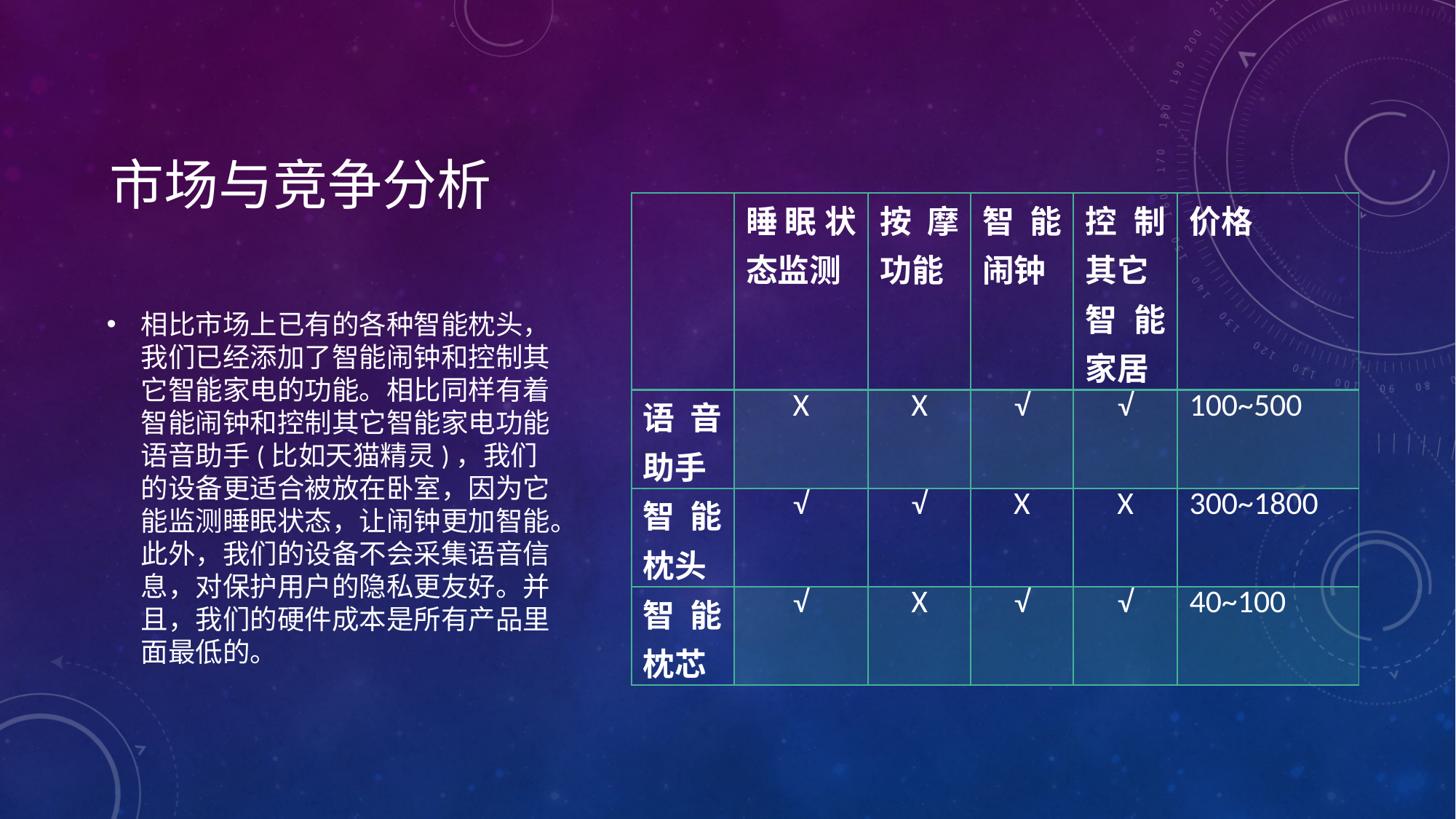

# 市场与竞争分析
|  | 睡眠状态监测 | 按摩功能 | 智能闹钟 | 控制其它 智能家居 | 价格 |
| --- | --- | --- | --- | --- | --- |
| 语音助手 | X | X | √ | √ | 100~500 |
| 智能枕头 | √ | √ | X | X | 300~1800 |
| 智能枕芯 | √ | X | √ | √ | 40~100 |
相比市场上已有的各种智能枕头，我们已经添加了智能闹钟和控制其它智能家电的功能。相比同样有着智能闹钟和控制其它智能家电功能语音助手(比如天猫精灵)，我们的设备更适合被放在卧室，因为它能监测睡眠状态，让闹钟更加智能。此外，我们的设备不会采集语音信息，对保护用户的隐私更友好。并且，我们的硬件成本是所有产品里面最低的。